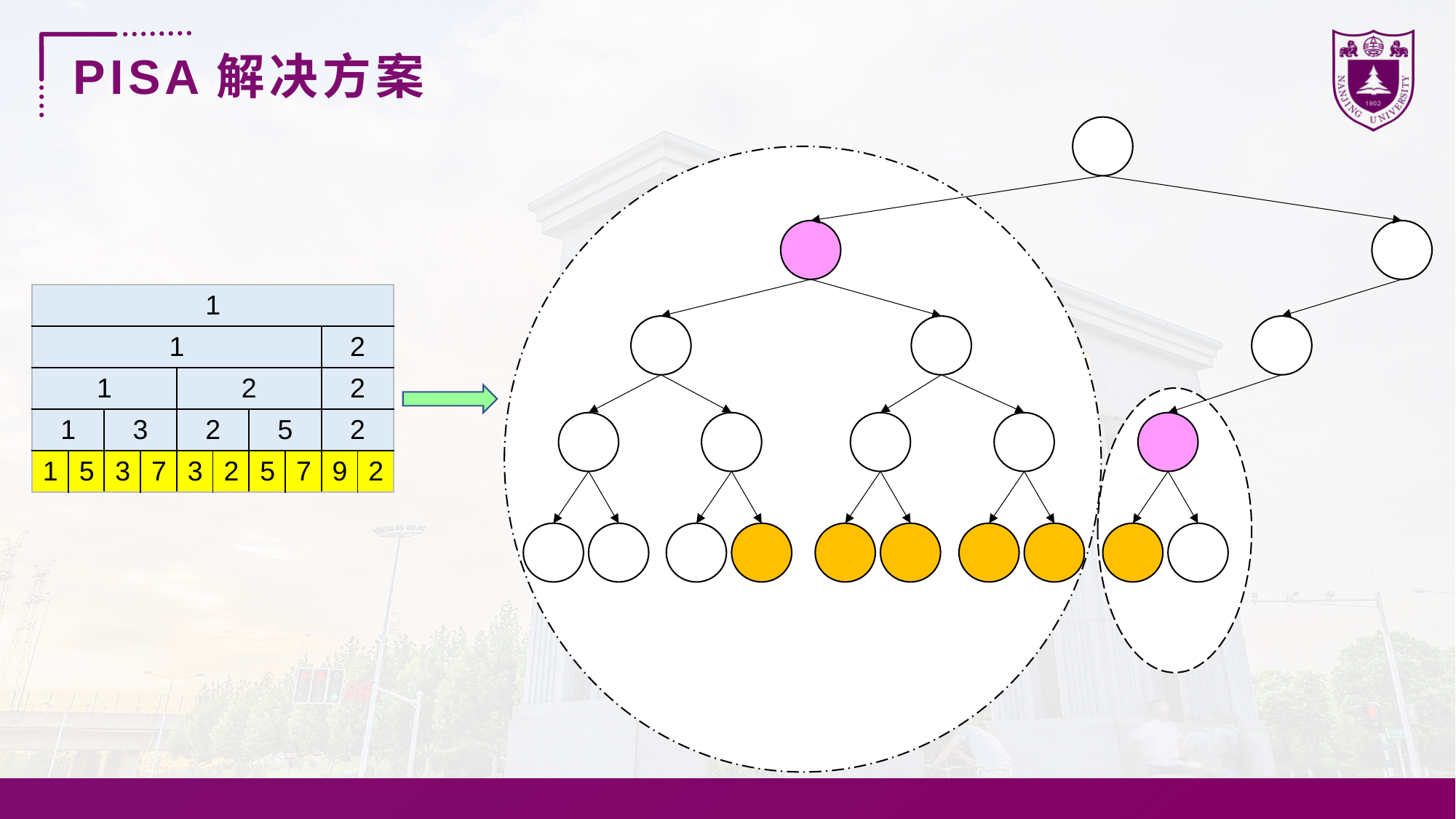

PISA解决方案

| 1 |  |  |  |  |  |  |  |  |  |
| --- | --- | --- | --- | --- | --- | --- | --- | --- | --- |
| 1 |  |  |  |  |  |  |  | 2 |  |
| 1 |  |  |  | 2 |  |  |  | 2 |  |
| 1 |  | 3 |  | 2 |  | 5 |  | 2 |  |
| 1 | 5 | 3 | 7 | 3 | 2 | 5 | 7 | 9 | 2 |